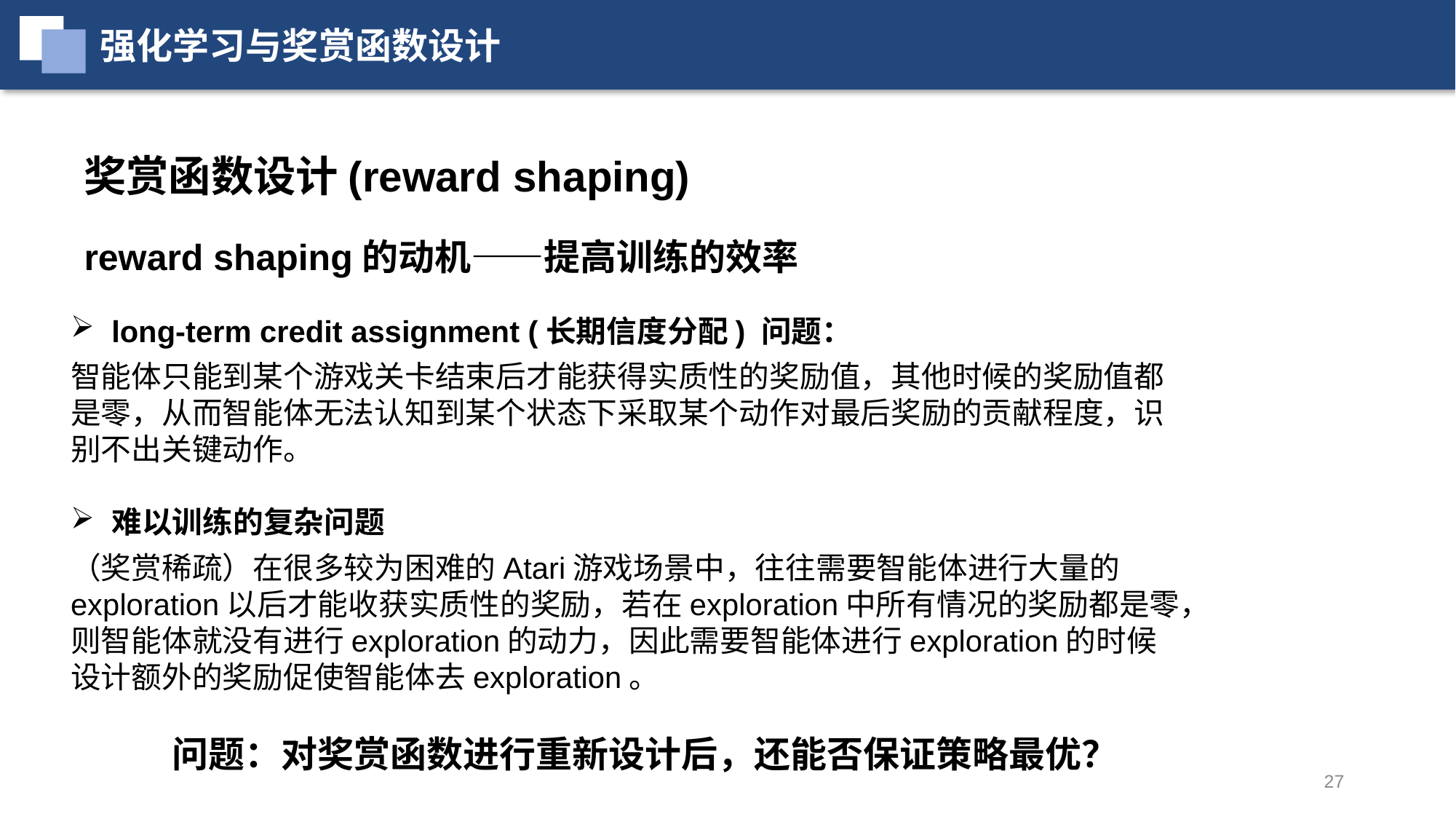

强化学习与奖赏函数设计

奖赏函数设计(reward shaping)
reward shaping的动机——提高训练的效率
long-term credit assignment (长期信度分配) 问题：
智能体只能到某个游戏关卡结束后才能获得实质性的奖励值，其他时候的奖励值都是零，从而智能体无法认知到某个状态下采取某个动作对最后奖励的贡献程度，识别不出关键动作。

难以训练的复杂问题
（奖赏稀疏）在很多较为困难的Atari游戏场景中，往往需要智能体进行大量的exploration以后才能收获实质性的奖励，若在exploration中所有情况的奖励都是零，则智能体就没有进行exploration的动力，因此需要智能体进行exploration的时候设计额外的奖励促使智能体去exploration。
问题：对奖赏函数进行重新设计后，还能否保证策略最优？
27